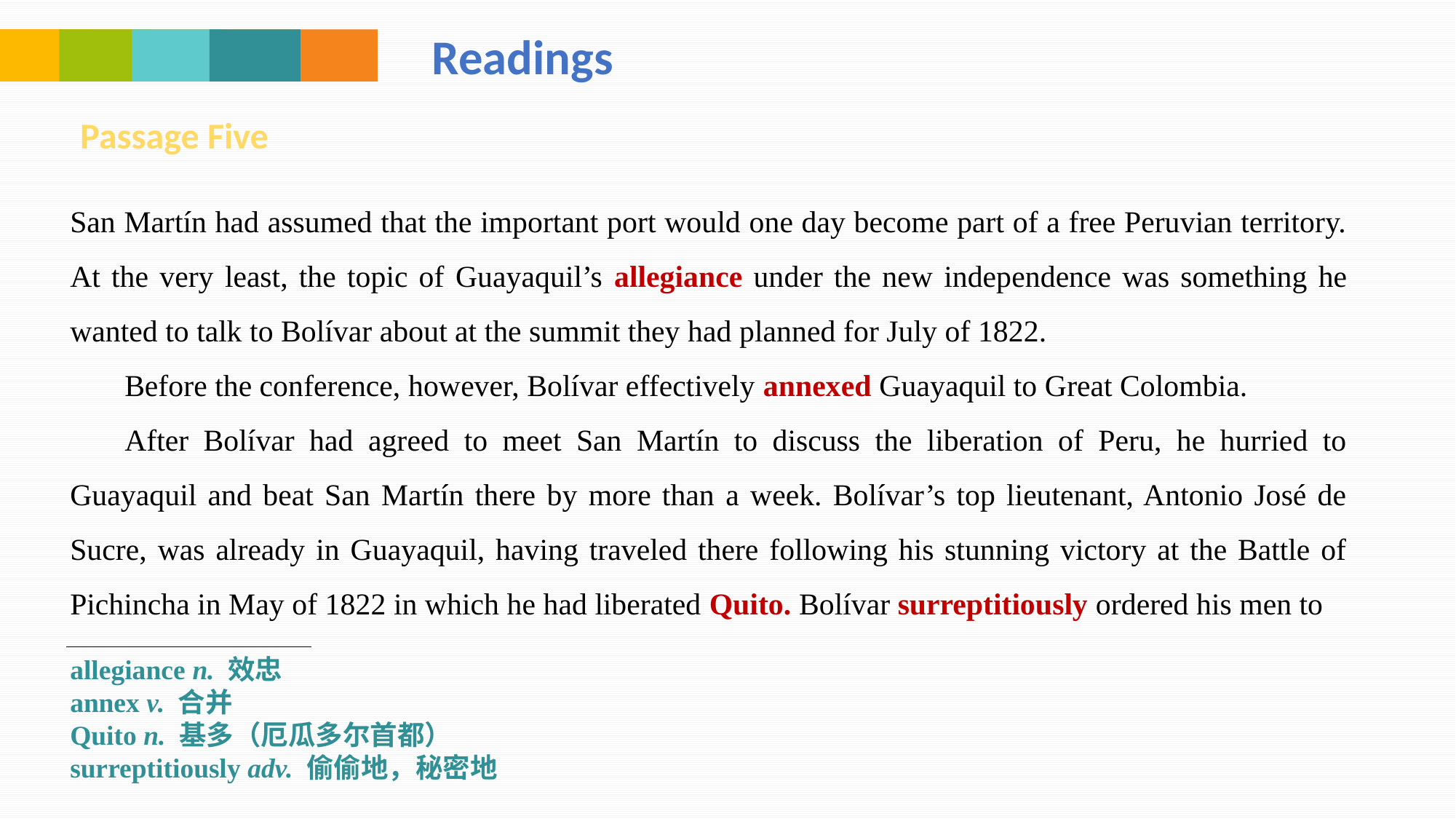

Readings

Passage Five
San Martín had assumed that the important port would one day become part of a free Peruvian territory. At the very least, the topic of Guayaquil’s allegiance under the new independence was something he wanted to talk to Bolívar about at the summit they had planned for July of 1822.
Before the conference, however, Bolívar effectively annexed Guayaquil to Great Colombia.
After Bolívar had agreed to meet San Martín to discuss the liberation of Peru, he hurried to Guayaquil and beat San Martín there by more than a week. Bolívar’s top lieutenant, Antonio José de Sucre, was already in Guayaquil, having traveled there following his stunning victory at the Battle of Pichincha in May of 1822 in which he had liberated Quito. Bolívar surreptitiously ordered his men to
allegiance n. 效忠
annex v. 合并
Quito n. 基多（厄瓜多尔首都）
surreptitiously adv. 偷偷地，秘密地